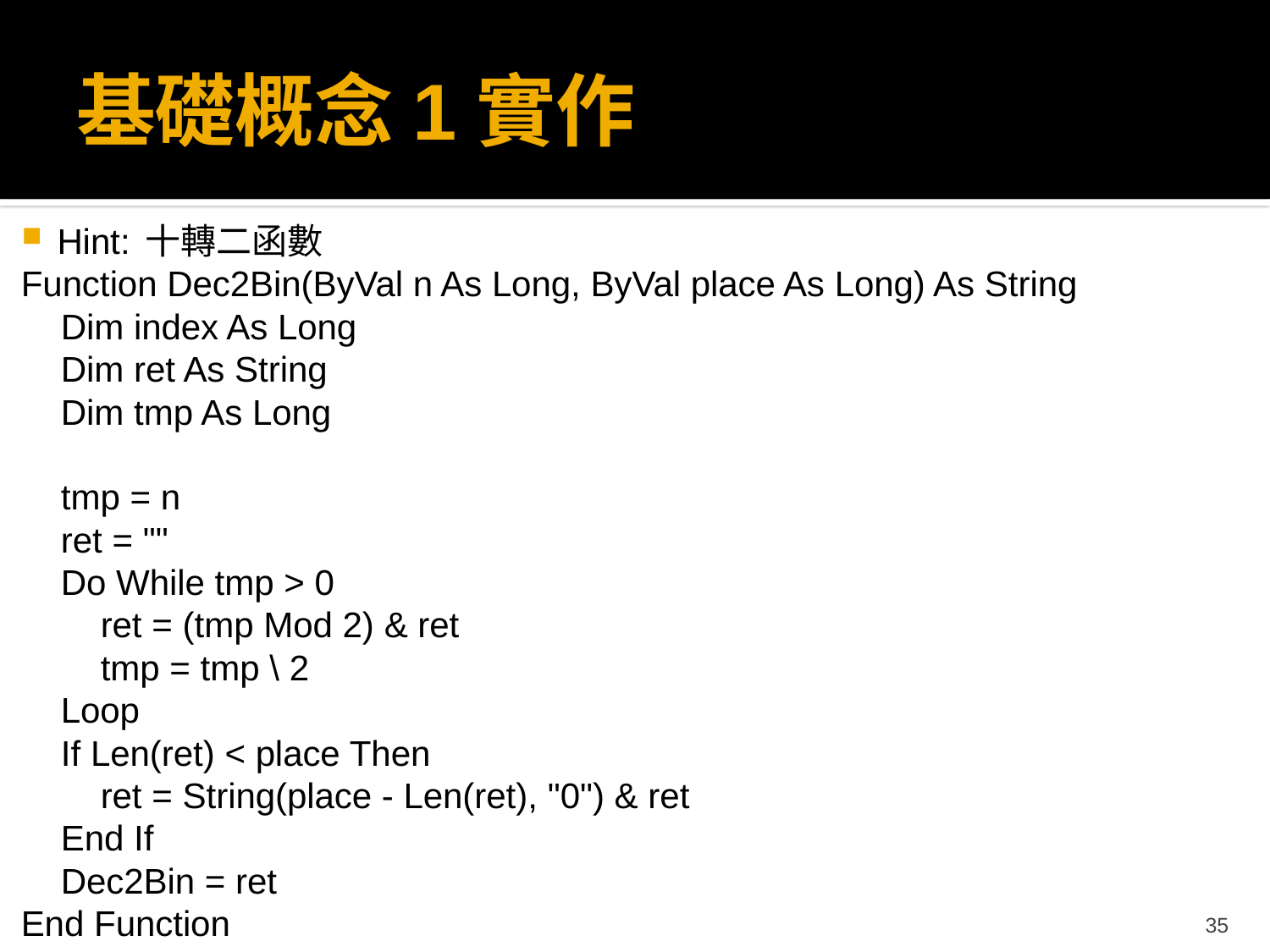

# 基礎概念1實作
Hint: 十轉二函數
Function Dec2Bin(ByVal n As Long, ByVal place As Long) As String
    Dim index As Long
    Dim ret As String
    Dim tmp As Long

    tmp = n
    ret = ""
    Do While tmp > 0
        ret = (tmp Mod 2) & ret
        tmp = tmp \ 2
    Loop
    If Len(ret) < place Then
        ret = String(place - Len(ret), "0") & ret
    End If
    Dec2Bin = ret
End Function
35